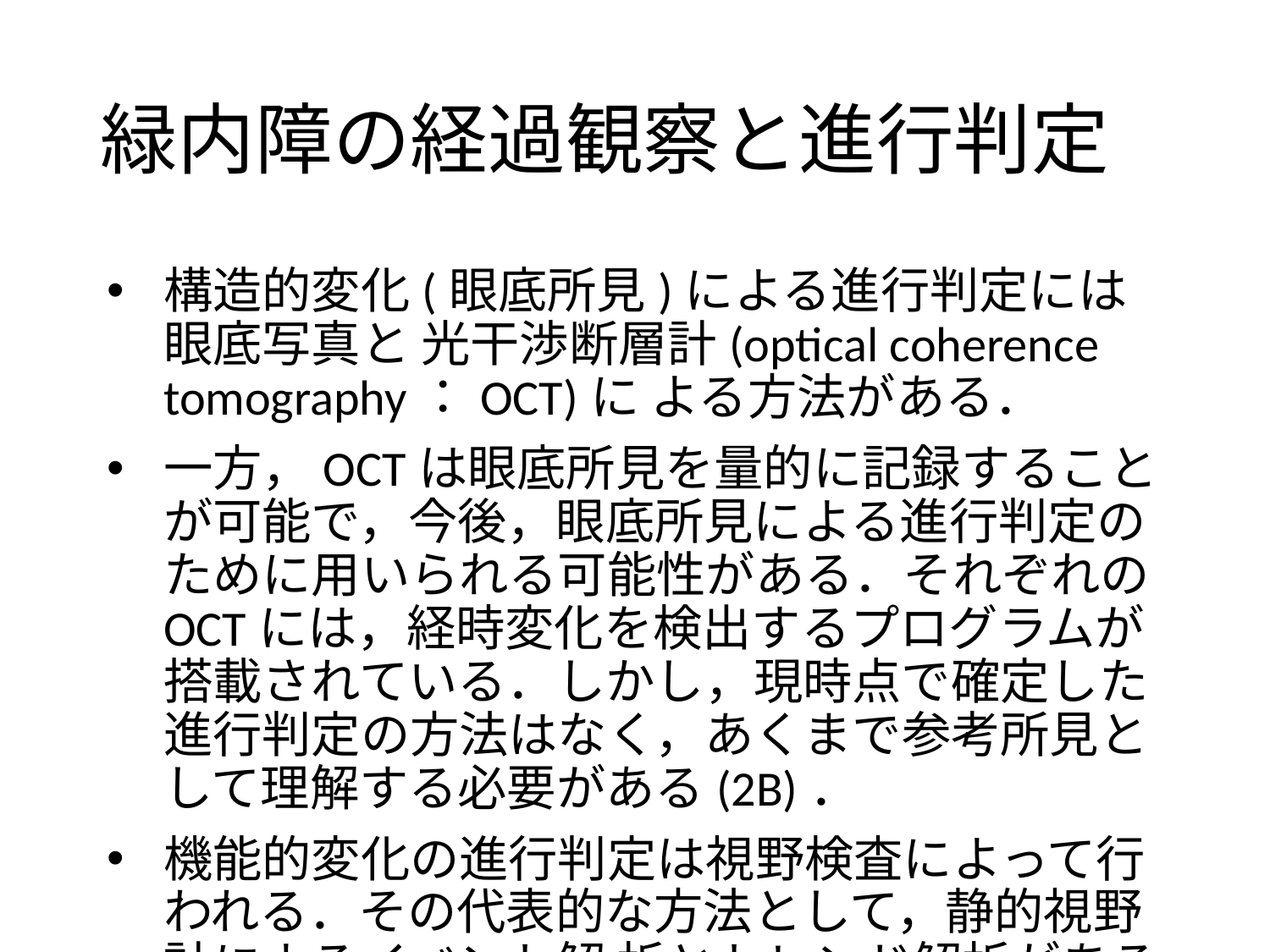

# 緑内障の経過観察と進行判定
構造的変化(眼底所見)による進行判定には眼底写真と 光干渉断層計(optical coherence tomography：OCT)に よる方法がある．
一方，OCTは眼底所見を量的に記録することが可能で，今後，眼底所見による進行判定のために用いられる可能性がある．それぞれの OCTには，経時変化を検出するプログラムが 搭載されている．しかし，現時点で確定した進行判定の方法はなく，あくまで参考所見として理解する必要がある(2B)．
機能的変化の進行判定は視野検査によって行われる．その代表的な方法として，静的視野計によるイベント解 析とトレンド解析がある(第 3 章緑内障の検査，Ⅵ視野検査を参照)．トレンド解析では進行の有無の判定だけでなく，進行速度の判定が可能であり，視機能経過の予測，治療効果の評価のために有用である．視野障害のQOL への影響には，視野の領域による差があることが知られており2)，全体とともに局所の進行についても評価することが必要である(2B)．
緑内障による視機能障害がすでに進行した症例における進行判定は，眼底所見，視野所見のいずれによっても 限界がある18) ．
静的視野検査を用いる場合には，中心10 度内視野や指標サイズを大きくして測定する，動的視野検査などを用いて耳側残存視野を評価するなど，症例ごとに適した検査方法で経過観察することが望ましい(2B)．